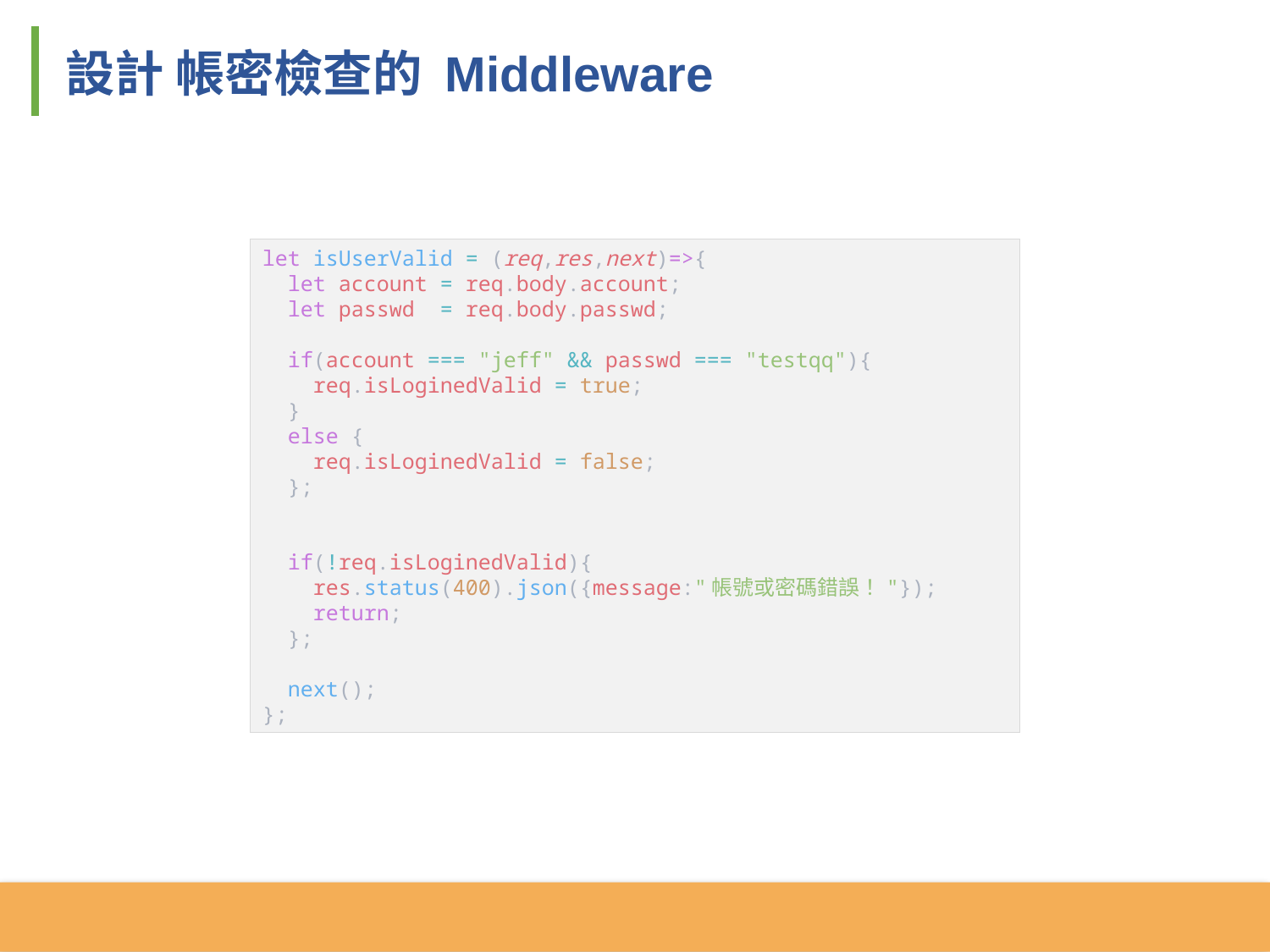

設計 帳密檢查的 Middleware
let isUserValid = (req,res,next)=>{
  let account = req.body.account;
  let passwd  = req.body.passwd;

  if(account === "jeff" && passwd === "testqq"){
    req.isLoginedValid = true;
  }
  else {
    req.isLoginedValid = false;
  };
  if(!req.isLoginedValid){
    res.status(400).json({message:"帳號或密碼錯誤！"});
    return;
  };
  next();
};